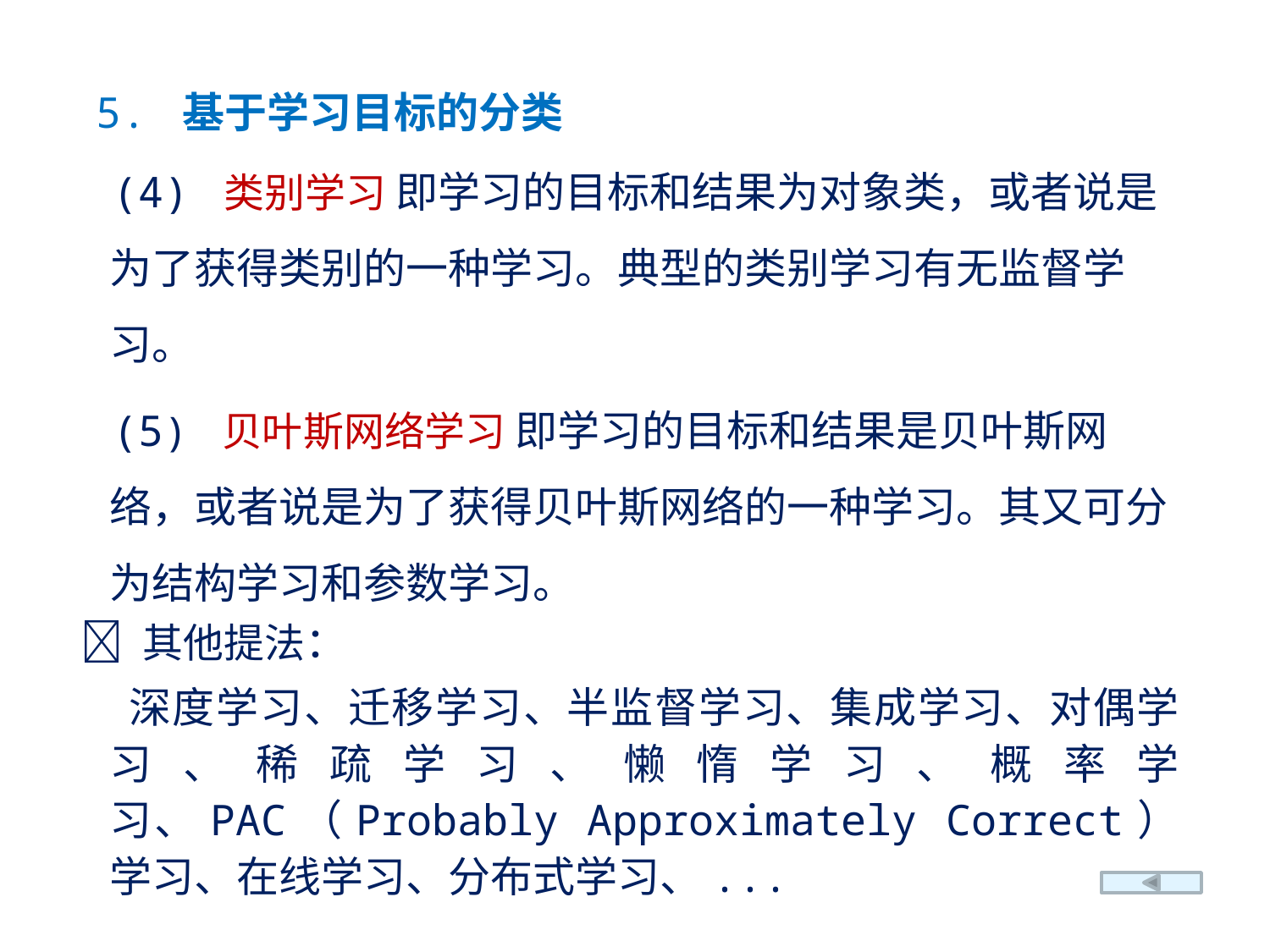

5. 基于学习目标的分类
  (4) 类别学习 即学习的目标和结果为对象类，或者说是为了获得类别的一种学习。典型的类别学习有无监督学习。
  (5) 贝叶斯网络学习 即学习的目标和结果是贝叶斯网络，或者说是为了获得贝叶斯网络的一种学习。其又可分为结构学习和参数学习。
  • 其他提法：
     深度学习、迁移学习、半监督学习、集成学习、对偶学习、稀疏学习、懒惰学习、概率学习、PAC（Probably Approximately Correct）学习、在线学习、分布式学习、...